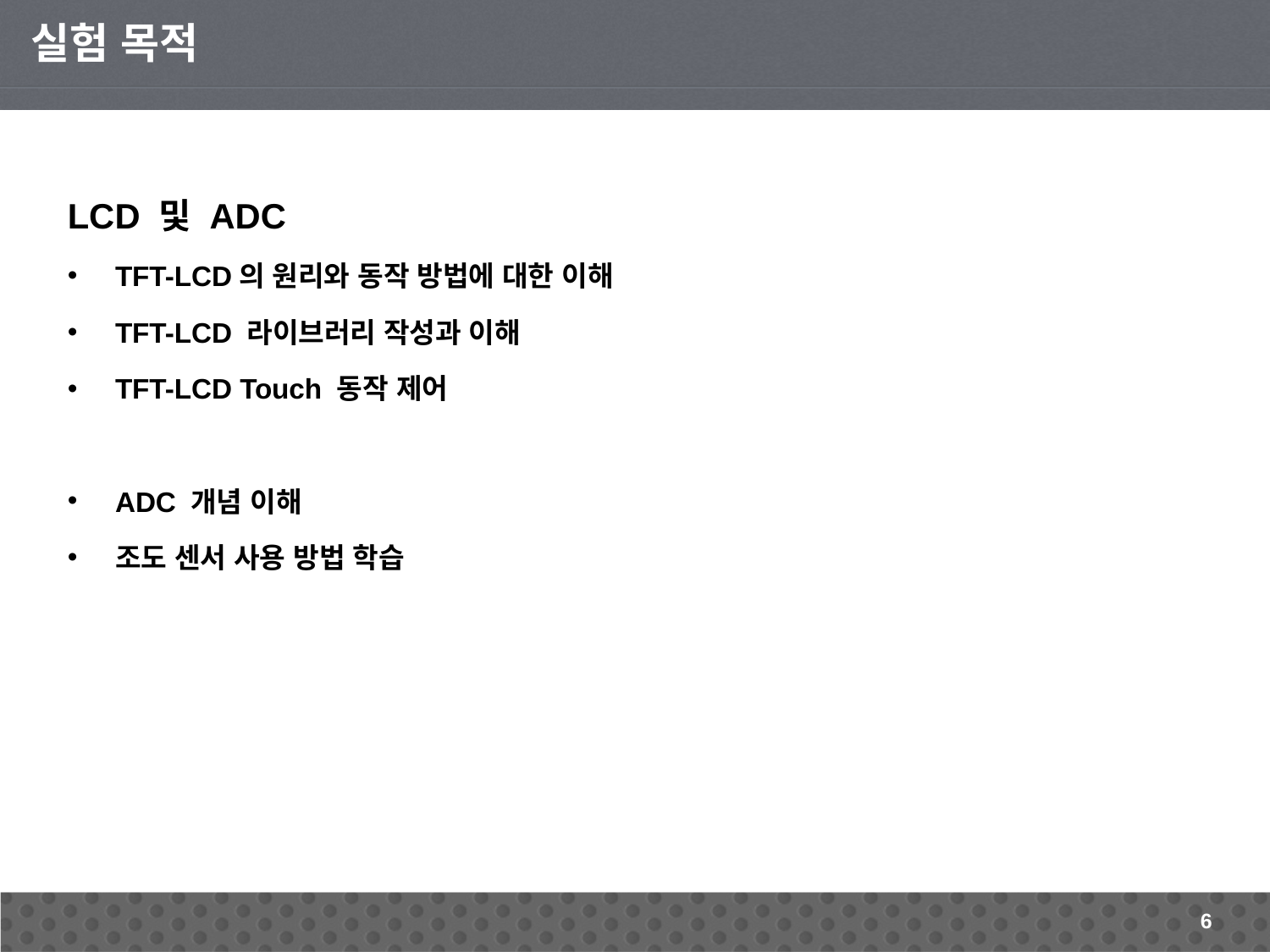

실험 목적
LCD 및 ADC
TFT-LCD의 원리와 동작 방법에 대한 이해
TFT-LCD 라이브러리 작성과 이해
TFT-LCD Touch 동작 제어

ADC 개념 이해
조도 센서 사용 방법 학습
6